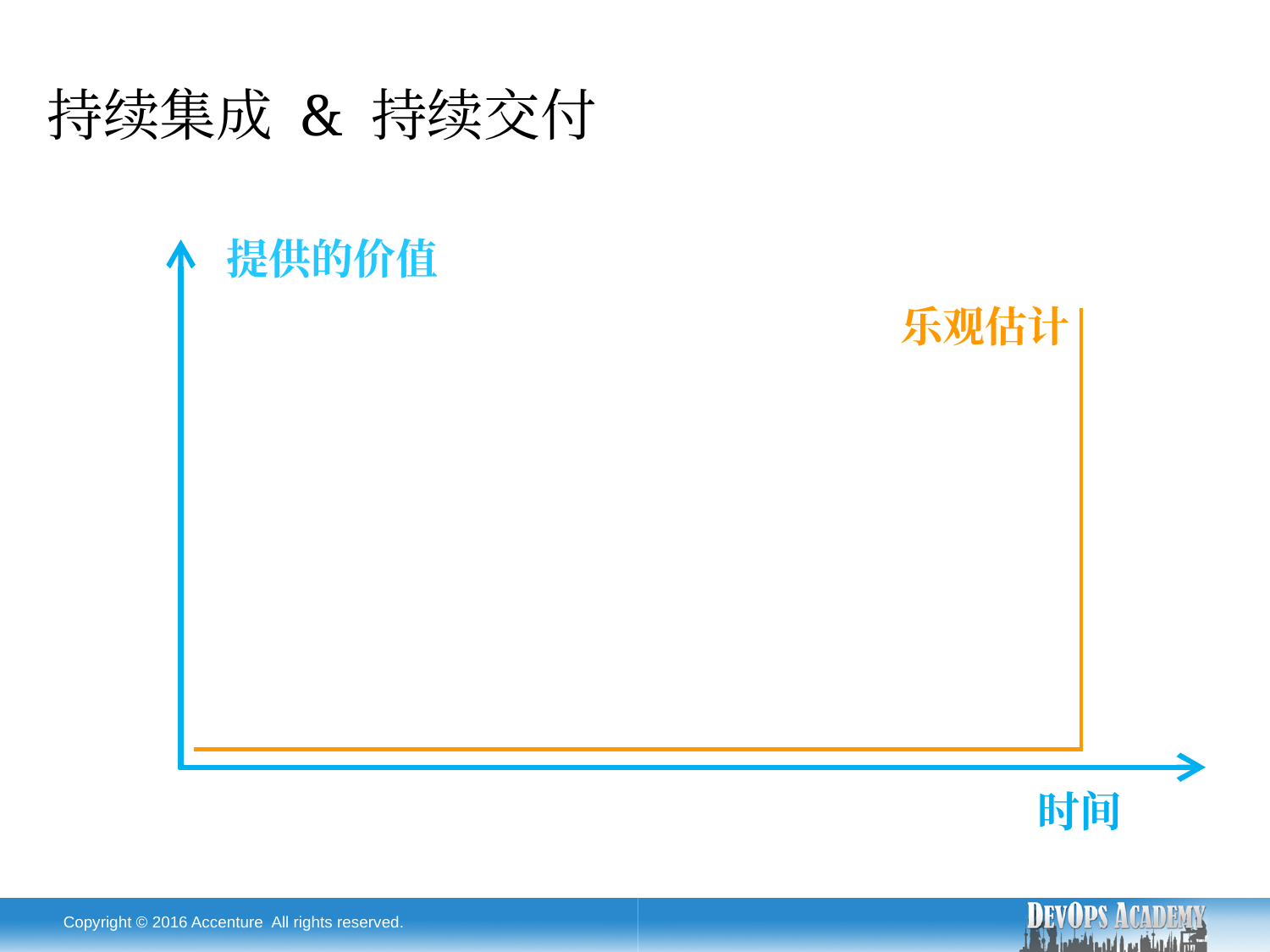

持续集成 & 持续交付
提供的价值
乐观估计
时间
Copyright © 2016 Accenture  All rights reserved.